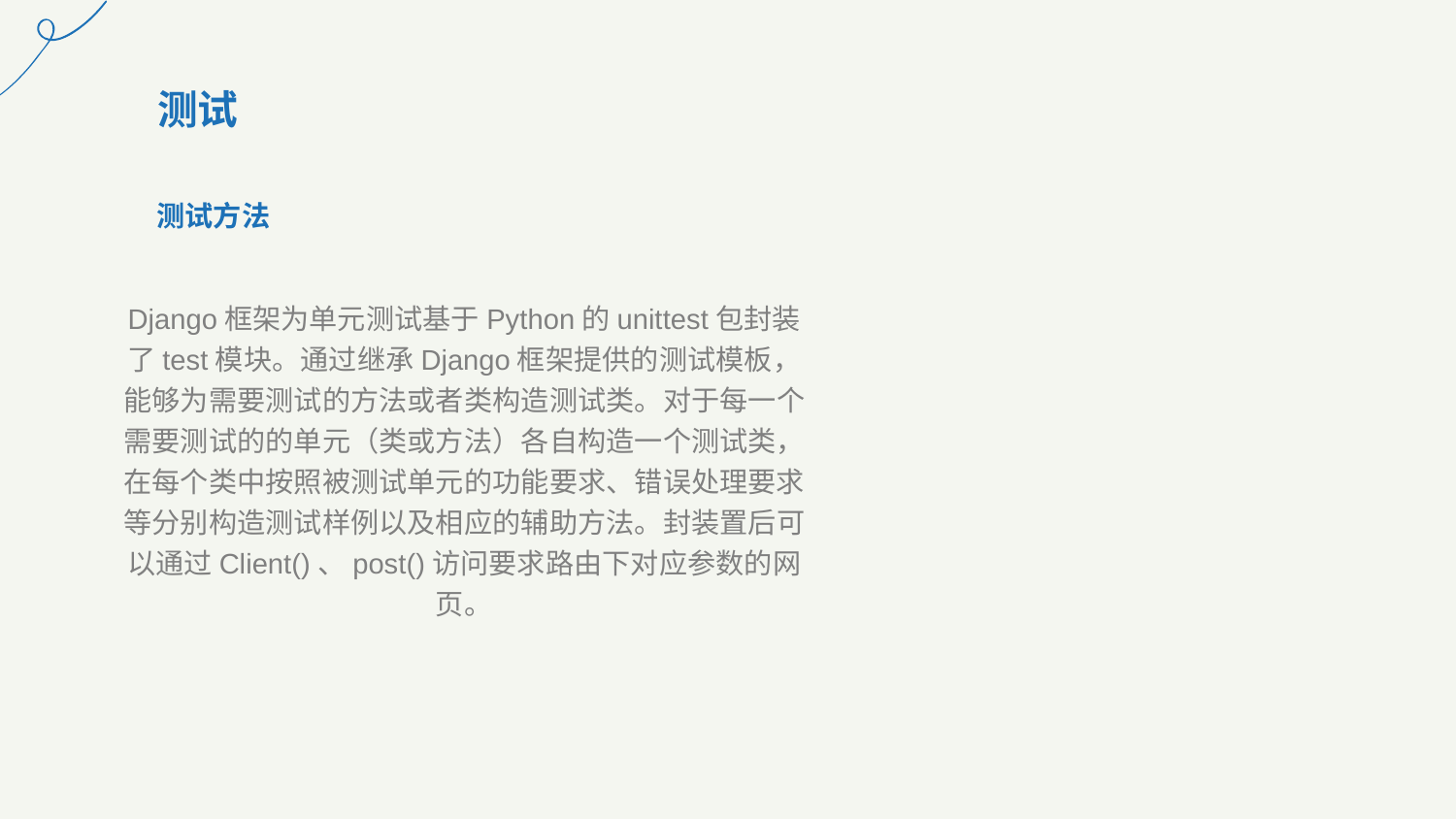

测试
测试方法
Django框架为单元测试基于Python的unittest包封装了test模块。通过继承Django框架提供的测试模板，能够为需要测试的方法或者类构造测试类。对于每一个需要测试的的单元（类或方法）各自构造一个测试类，在每个类中按照被测试单元的功能要求、错误处理要求等分别构造测试样例以及相应的辅助方法。封装置后可以通过Client()、post()访问要求路由下对应参数的网页。